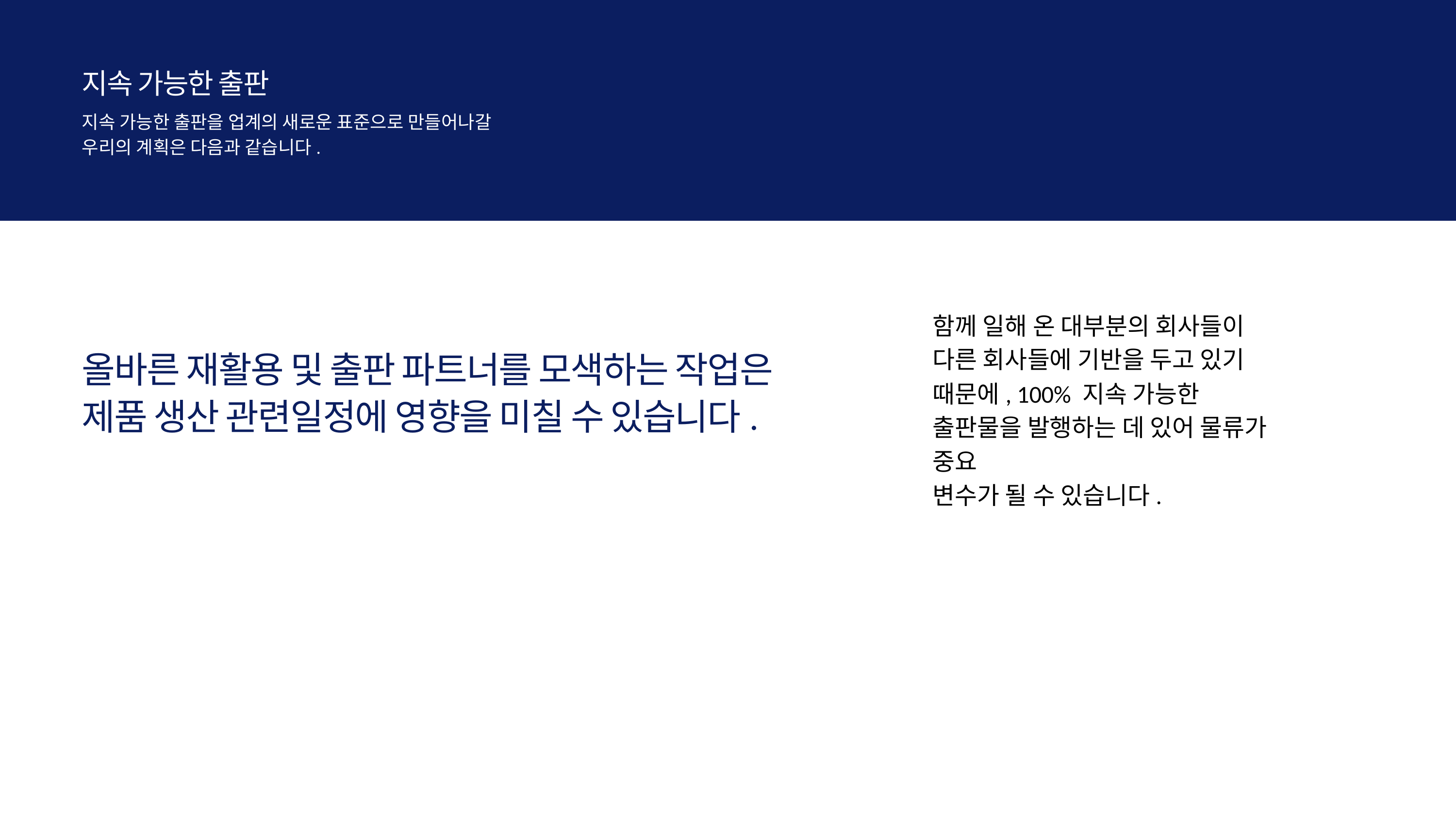

지속 가능한 출판
지속 가능한 출판을 업계의 새로운 표준으로 만들어나갈
우리의 계획은 다음과 같습니다.
함께 일해 온 대부분의 회사들이
다른 회사들에 기반을 두고 있기
때문에, 100% 지속 가능한 출판물을 발행하는 데 있어 물류가 중요
변수가 될 수 있습니다.
올바른 재활용 및 출판 파트너를 모색하는 작업은 제품 생산 관련일정에 영향을 미칠 수 있습니다.